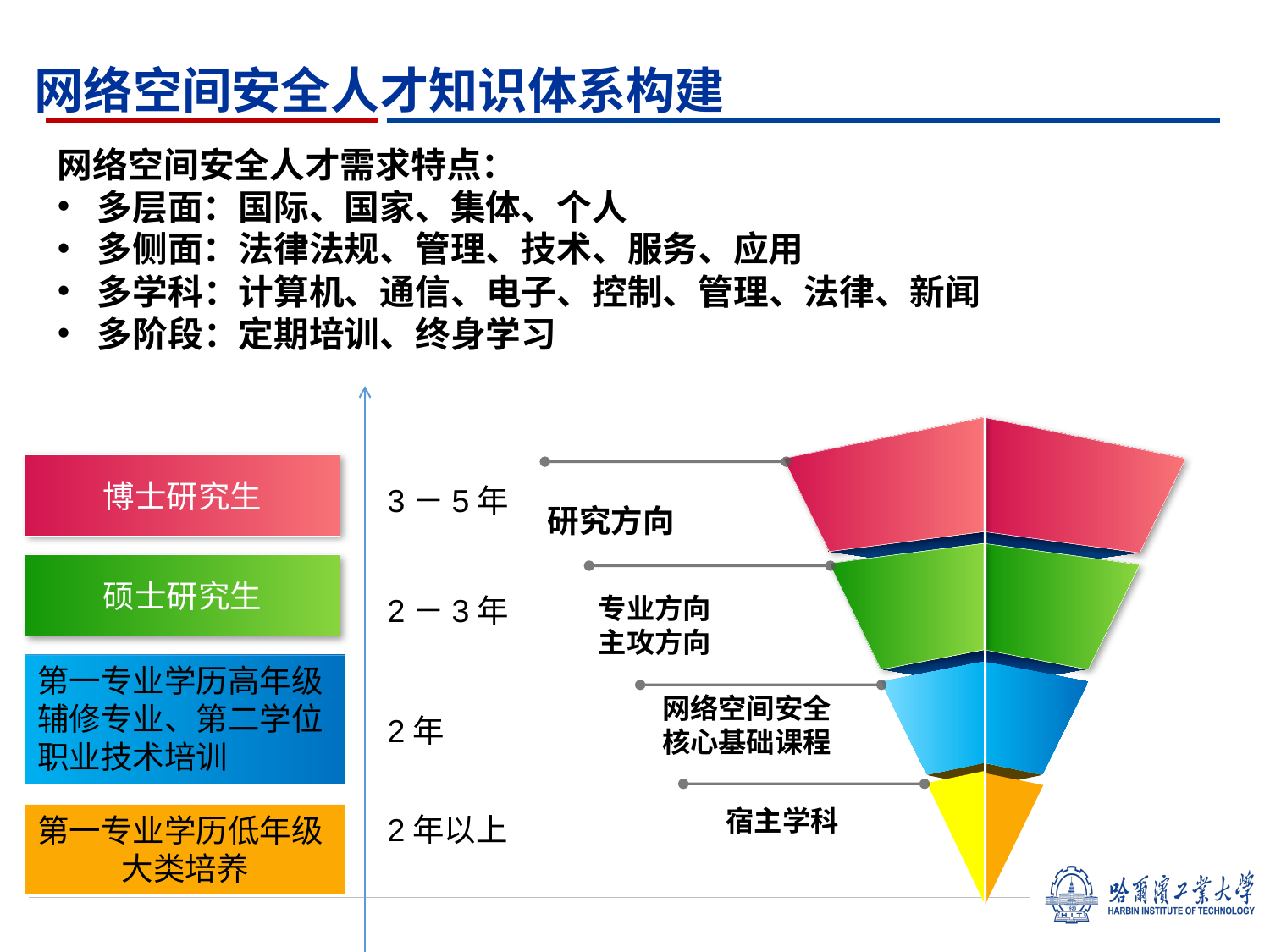

网络空间安全人才知识体系构建
网络空间安全人才需求特点：
多层面：国际、国家、集体、个人
多侧面：法律法规、管理、技术、服务、应用
多学科：计算机、通信、电子、控制、管理、法律、新闻
多阶段：定期培训、终身学习

宿主学科

网络空间安全
核心基础课程

专业方向
主攻方向

研究方向
点击添加文本
博士研究生
3－5年
硕士研究生
2－3年
第一专业学历高年级
辅修专业、第二学位
职业技术培训
2年
2年以上
第一专业学历低年级
大类培养